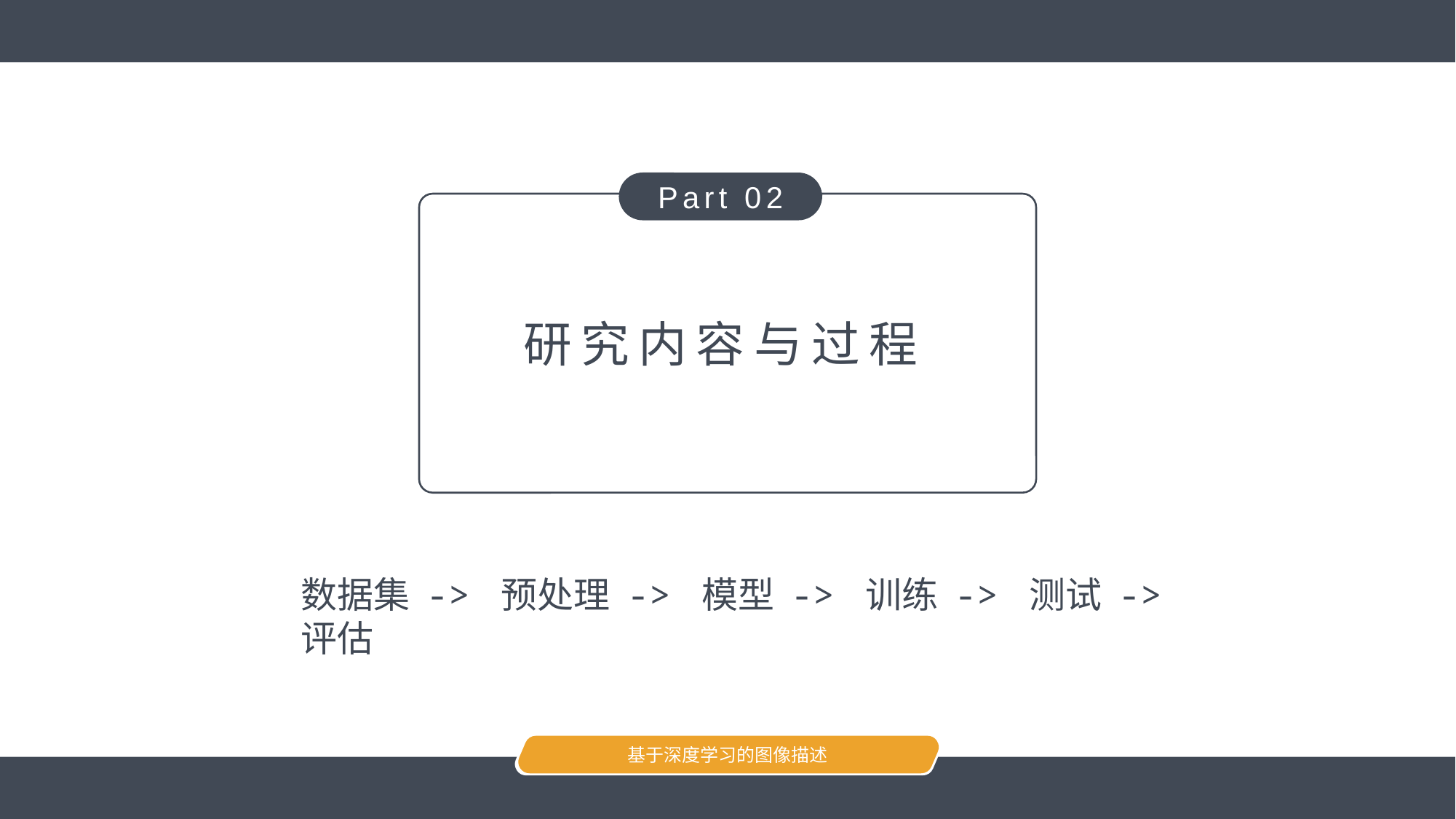

Part 02

研究内容与过程
数据集 -> 预处理 -> 模型 -> 训练 -> 测试 -> 评估
基于深度学习的图像描述